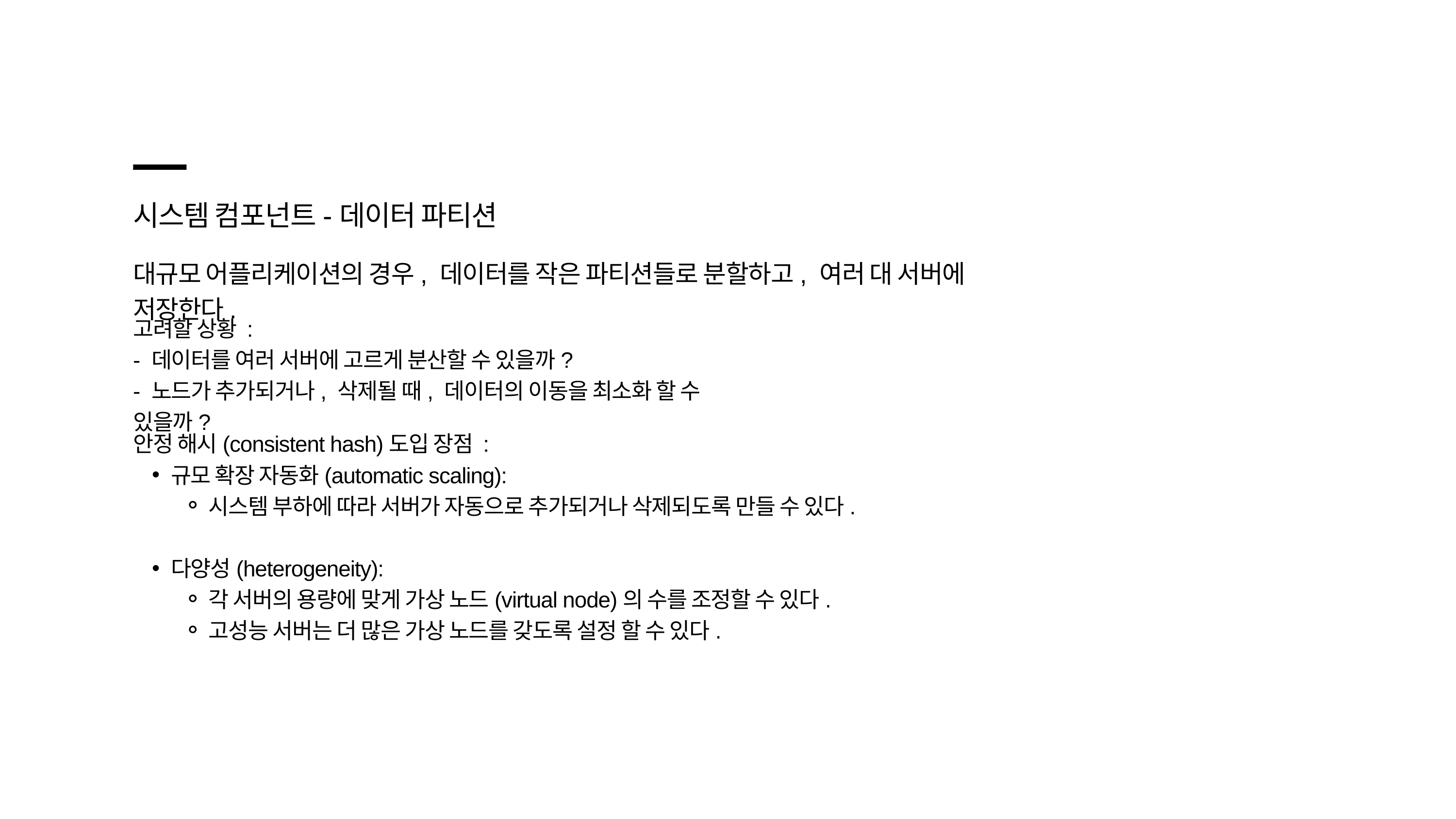

시스템 컴포넌트-데이터 파티션
대규모 어플리케이션의 경우, 데이터를 작은 파티션들로 분할하고, 여러 대 서버에 저장한다.
고려할 상황 :
- 데이터를 여러 서버에 고르게 분산할 수 있을까?
- 노드가 추가되거나, 삭제될 때, 데이터의 이동을 최소화 할 수 있을까?
안정 해시(consistent hash)도입 장점 :
규모 확장 자동화(automatic scaling):
시스템 부하에 따라 서버가 자동으로 추가되거나 삭제되도록 만들 수 있다.

다양성(heterogeneity):
각 서버의 용량에 맞게 가상 노드(virtual node)의 수를 조정할 수 있다.
고성능 서버는 더 많은 가상 노드를 갖도록 설정 할 수 있다.